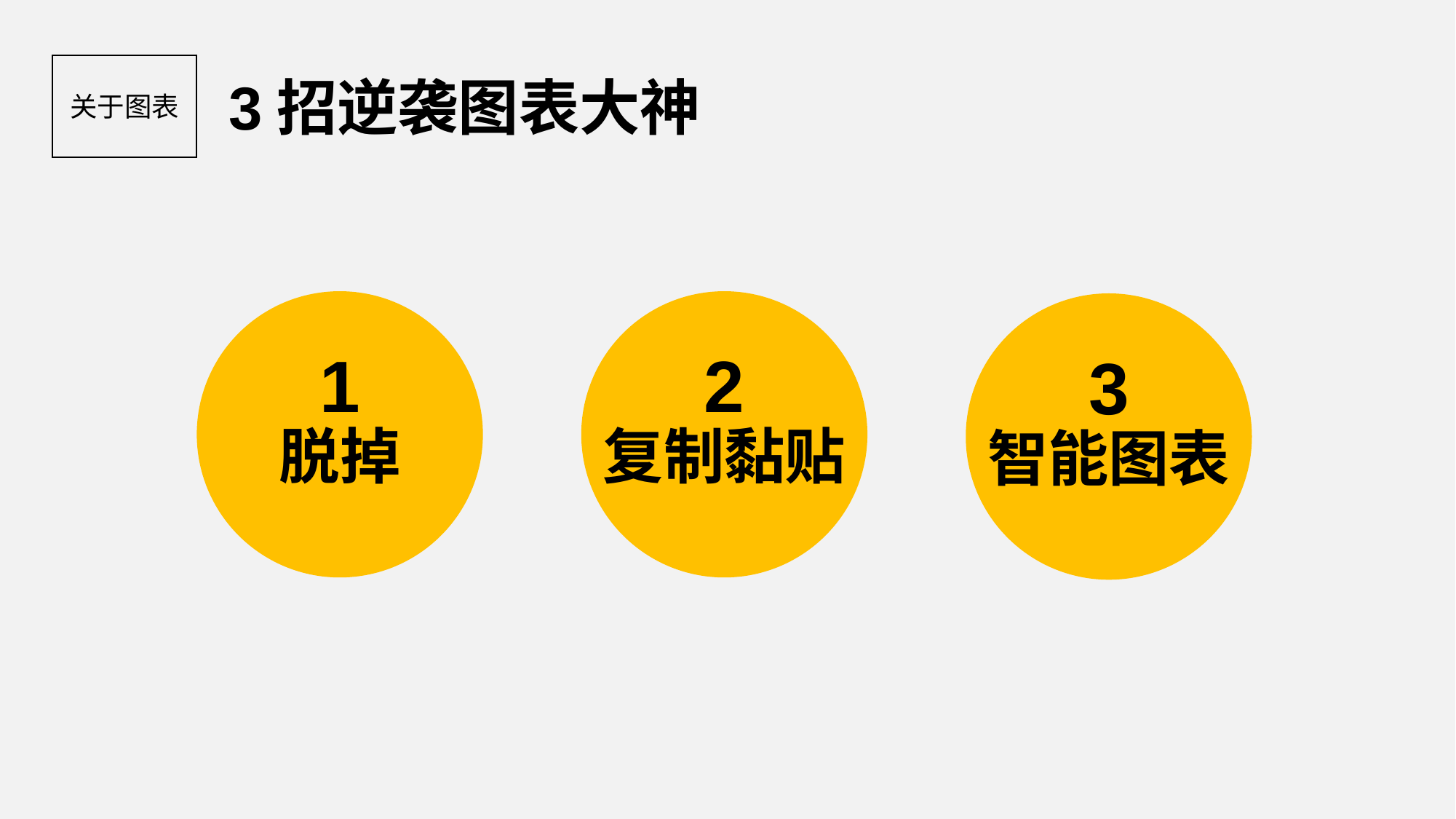

3招逆袭图表大神
关于图表
#

1
脱掉

2
复制黏贴

3
智能图表